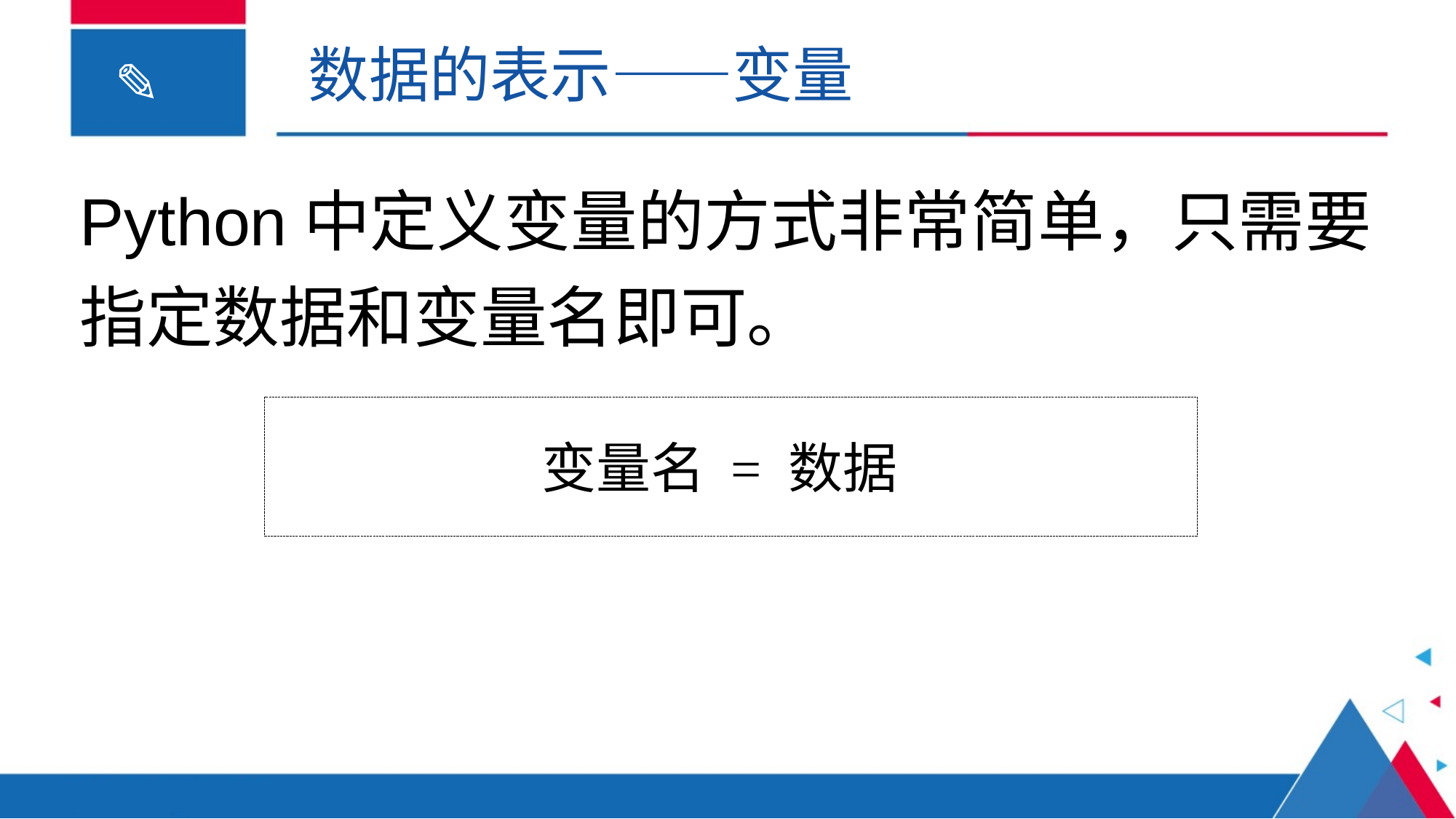

数据的表示——变量
Python中定义变量的方式非常简单，只需要指定数据和变量名即可。

变量名 = 数据